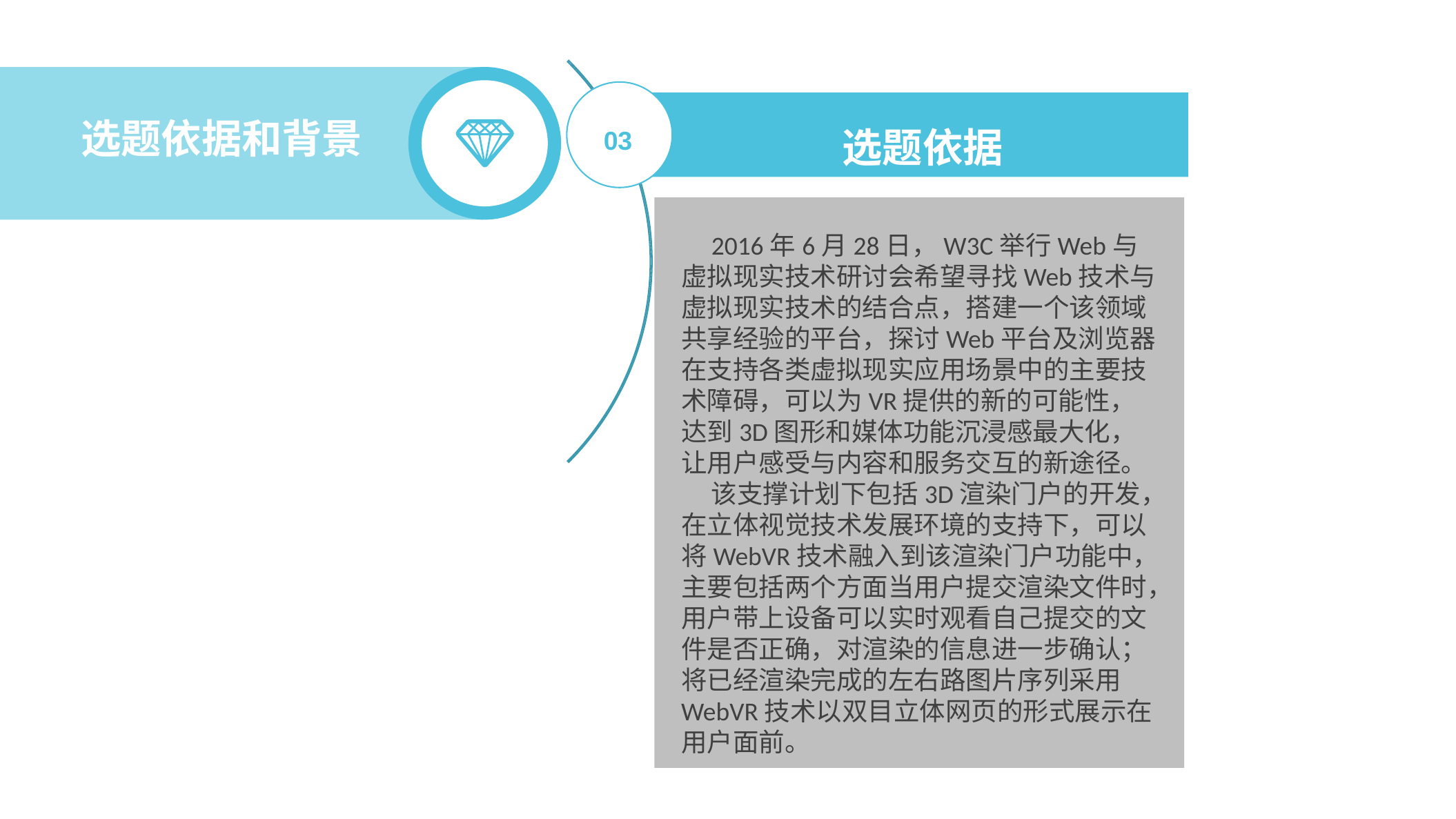

选题依据
03

选题依据和背景

2016年6月28日，W3C举行Web与虚拟现实技术研讨会希望寻找Web技术与虚拟现实技术的结合点，搭建一个该领域共享经验的平台，探讨Web平台及浏览器在支持各类虚拟现实应用场景中的主要技术障碍，可以为VR提供的新的可能性，达到3D图形和媒体功能沉浸感最大化，让用户感受与内容和服务交互的新途径。
该支撑计划下包括3D渲染门户的开发，在立体视觉技术发展环境的支持下，可以将WebVR技术融入到该渲染门户功能中，主要包括两个方面当用户提交渲染文件时，用户带上设备可以实时观看自己提交的文件是否正确，对渲染的信息进一步确认；将已经渲染完成的左右路图片序列采用WebVR技术以双目立体网页的形式展示在用户面前。